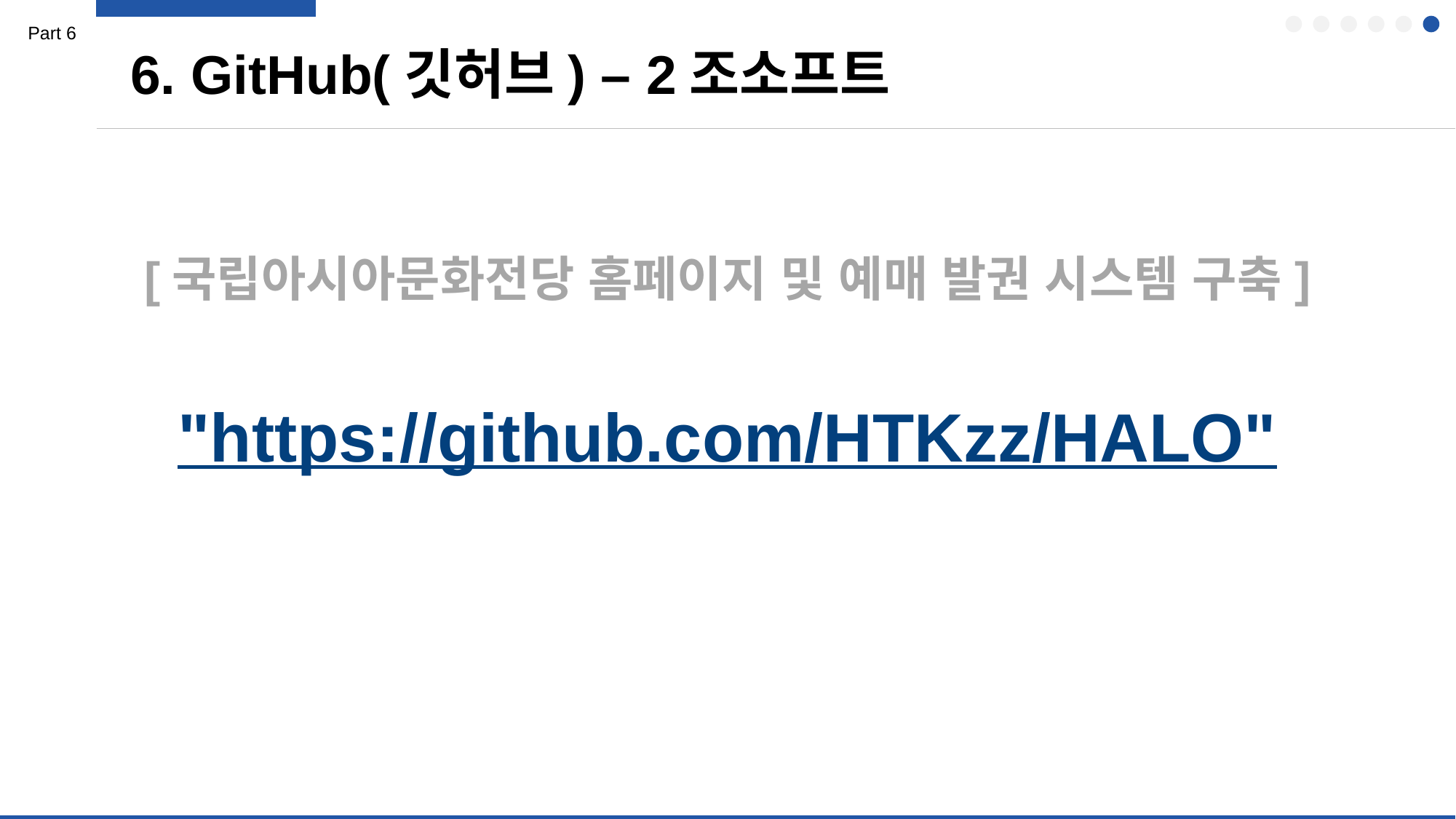

Part 6

6. GitHub(깃허브) – 2조소프트
[국립아시아문화전당 홈페이지 및 예매 발권 시스템 구축]
"https://github.com/HTKzz/HALO"